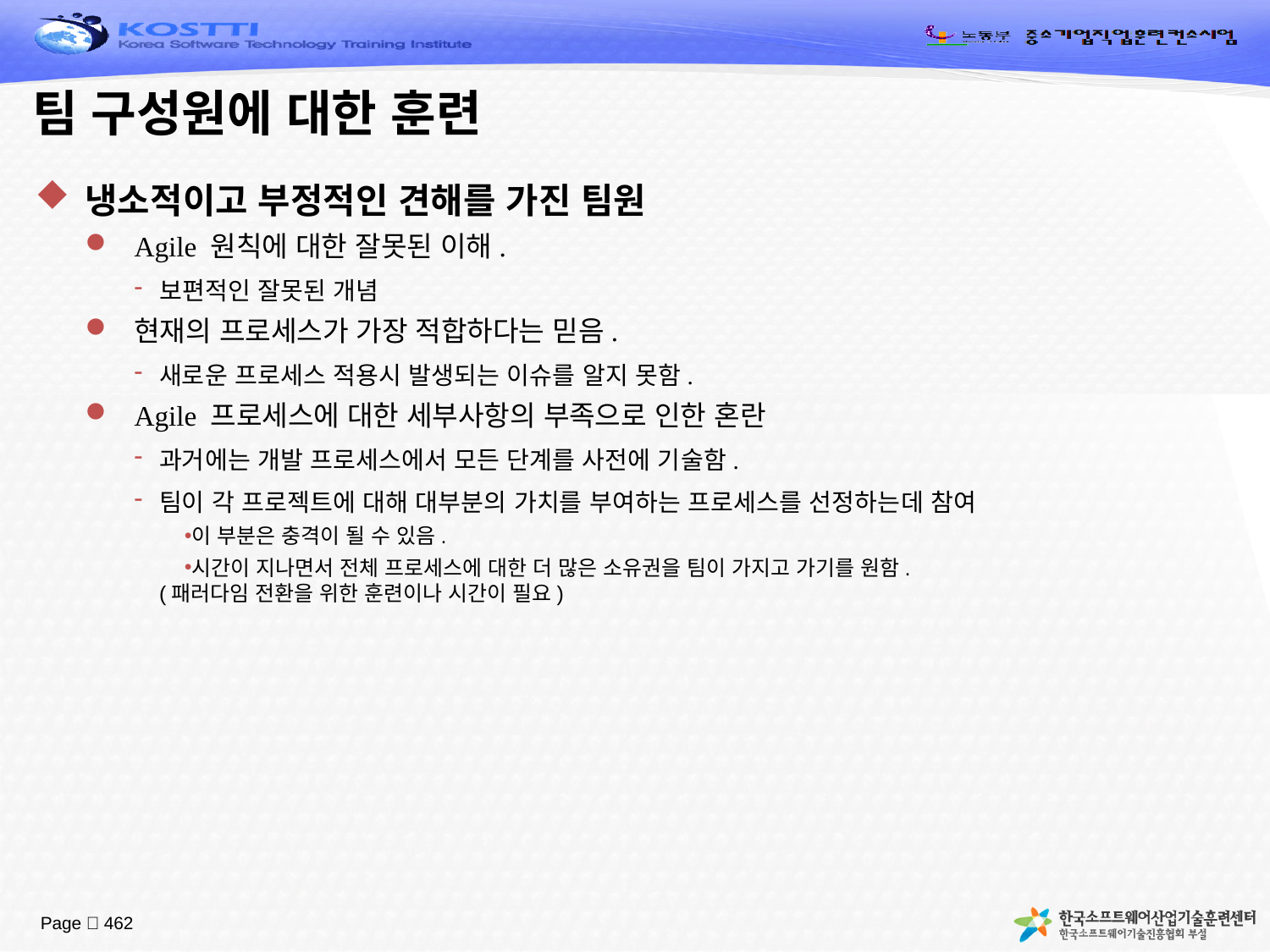

# 팀 구성원에 대한 훈련
냉소적이고 부정적인 견해를 가진 팀원
Agile 원칙에 대한 잘못된 이해.
보편적인 잘못된 개념
현재의 프로세스가 가장 적합하다는 믿음.
새로운 프로세스 적용시 발생되는 이슈를 알지 못함.
Agile 프로세스에 대한 세부사항의 부족으로 인한 혼란
과거에는 개발 프로세스에서 모든 단계를 사전에 기술함.
팀이 각 프로젝트에 대해 대부분의 가치를 부여하는 프로세스를 선정하는데 참여
이 부분은 충격이 될 수 있음.
시간이 지나면서 전체 프로세스에 대한 더 많은 소유권을 팀이 가지고 가기를 원함.
(패러다임 전환을 위한 훈련이나 시간이 필요)